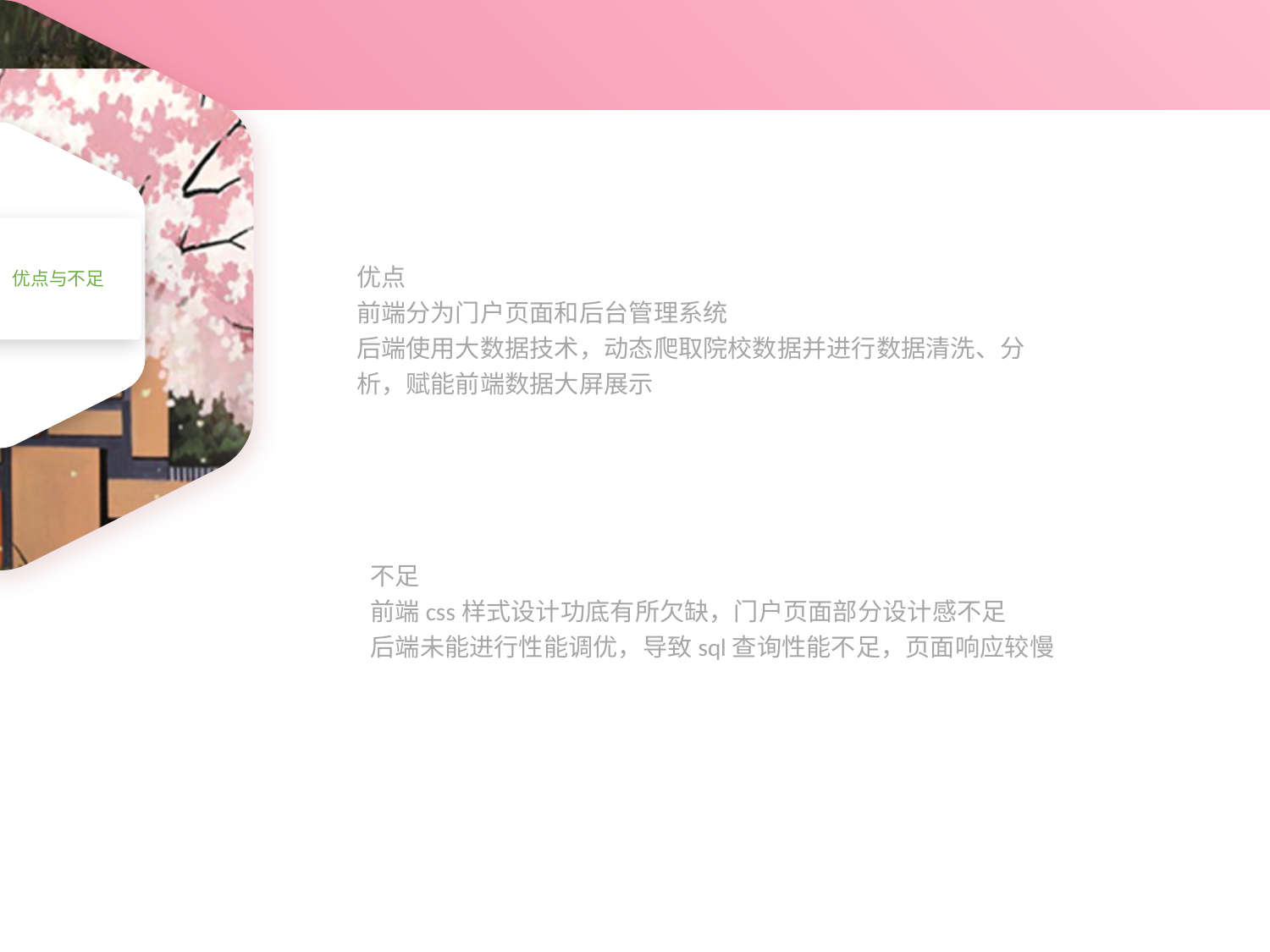

优点与不足
优点
前端分为门户页面和后台管理系统
后端使用大数据技术，动态爬取院校数据并进行数据清洗、分析，赋能前端数据大屏展示
01：准备工作
不足
前端css样式设计功底有所欠缺，门户页面部分设计感不足
后端未能进行性能调优，导致sql查询性能不足，页面响应较慢
01：准备工作